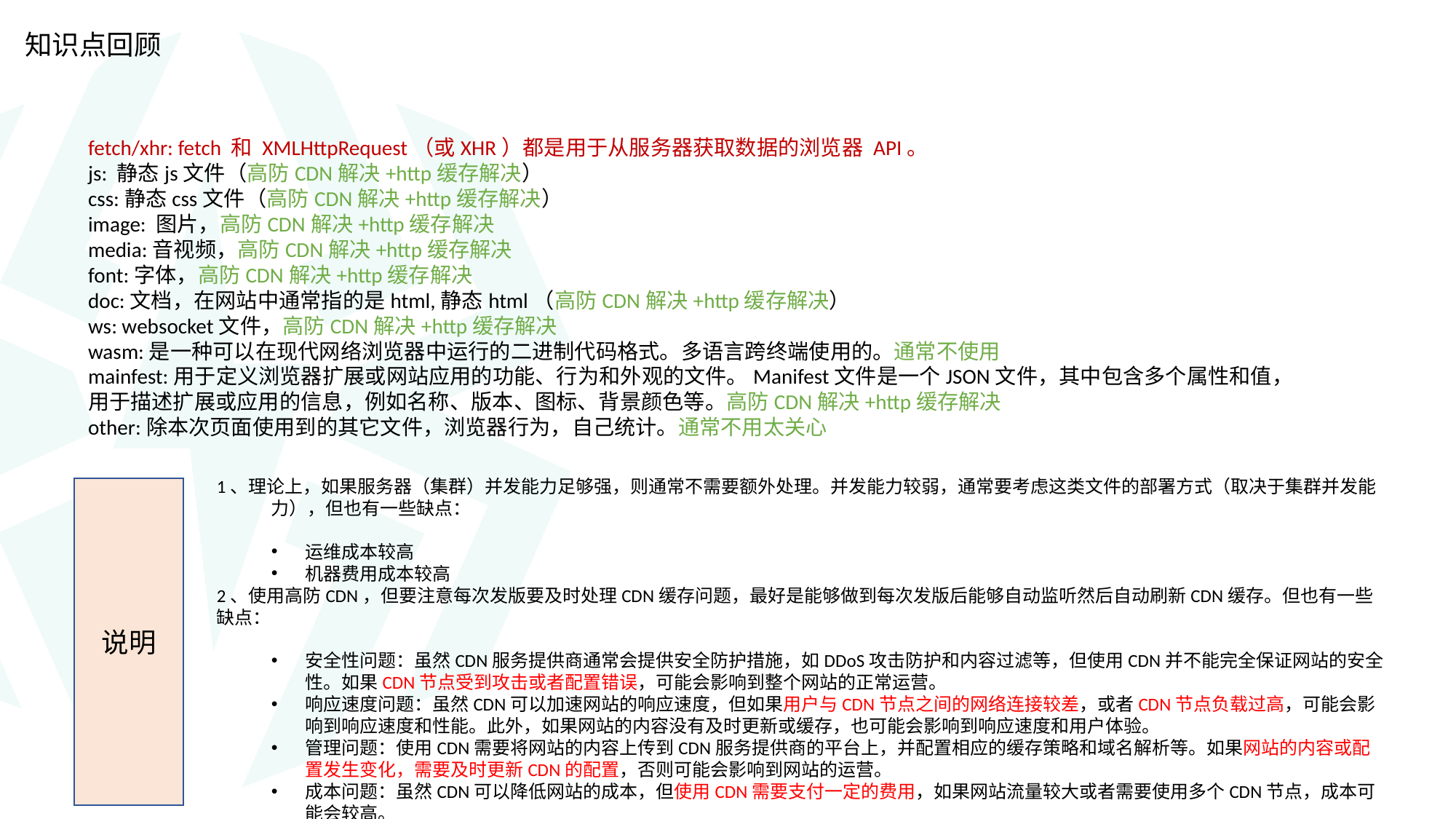

知识点回顾
fetch/xhr: fetch 和 XMLHttpRequest（或XHR）都是用于从服务器获取数据的浏览器 API。
js: 静态js文件（高防CDN解决+http缓存解决）
css:静态css文件（高防CDN解决+http缓存解决）
image: 图片，高防CDN解决+http缓存解决
media:音视频，高防CDN解决+http缓存解决
font:字体，高防CDN解决+http缓存解决
doc:文档，在网站中通常指的是html,静态html（高防CDN解决+http缓存解决）
ws: websocket文件，高防CDN解决+http缓存解决
wasm:是一种可以在现代网络浏览器中运行的二进制代码格式。多语言跨终端使用的。通常不使用
mainfest:用于定义浏览器扩展或网站应用的功能、行为和外观的文件。Manifest文件是一个JSON文件，其中包含多个属性和值，用于描述扩展或应用的信息，例如名称、版本、图标、背景颜色等。高防CDN解决+http缓存解决
other:除本次页面使用到的其它文件，浏览器行为，自己统计。通常不用太关心

1、理论上，如果服务器（集群）并发能力足够强，则通常不需要额外处理。并发能力较弱，通常要考虑这类文件的部署方式（取决于集群并发能	力），但也有一些缺点：

运维成本较高
机器费用成本较高
2、使用高防CDN，但要注意每次发版要及时处理CDN缓存问题，最好是能够做到每次发版后能够自动监听然后自动刷新CDN缓存。但也有一些缺点：

安全性问题：虽然CDN服务提供商通常会提供安全防护措施，如DDoS攻击防护和内容过滤等，但使用CDN并不能完全保证网站的安全性。如果CDN节点受到攻击或者配置错误，可能会影响到整个网站的正常运营。
响应速度问题：虽然CDN可以加速网站的响应速度，但如果用户与CDN节点之间的网络连接较差，或者CDN节点负载过高，可能会影响到响应速度和性能。此外，如果网站的内容没有及时更新或缓存，也可能会影响到响应速度和用户体验。
管理问题：使用CDN需要将网站的内容上传到CDN服务提供商的平台上，并配置相应的缓存策略和域名解析等。如果网站的内容或配置发生变化，需要及时更新CDN的配置，否则可能会影响到网站的运营。
成本问题：虽然CDN可以降低网站的成本，但使用CDN需要支付一定的费用，如果网站流量较大或者需要使用多个CDN节点，成本可能会较高。
说明